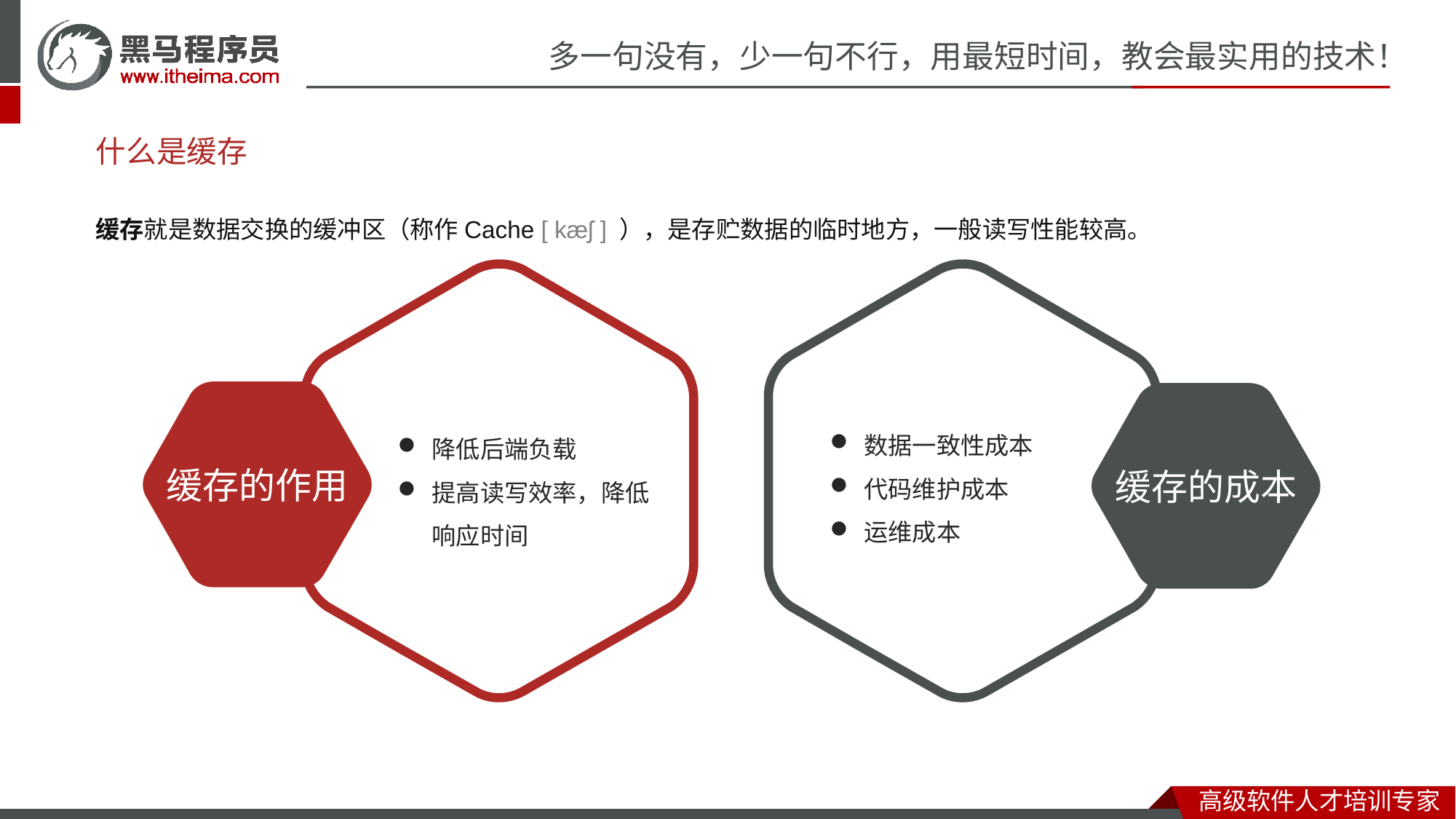

什么是缓存
缓存就是数据交换的缓冲区（称作Cache [ kæʃ ] ），是存贮数据的临时地方，一般读写性能较高。

缓存的作用
缓存的成本
数据一致性成本
代码维护成本
运维成本
降低后端负载
提高读写效率，降低响应时间